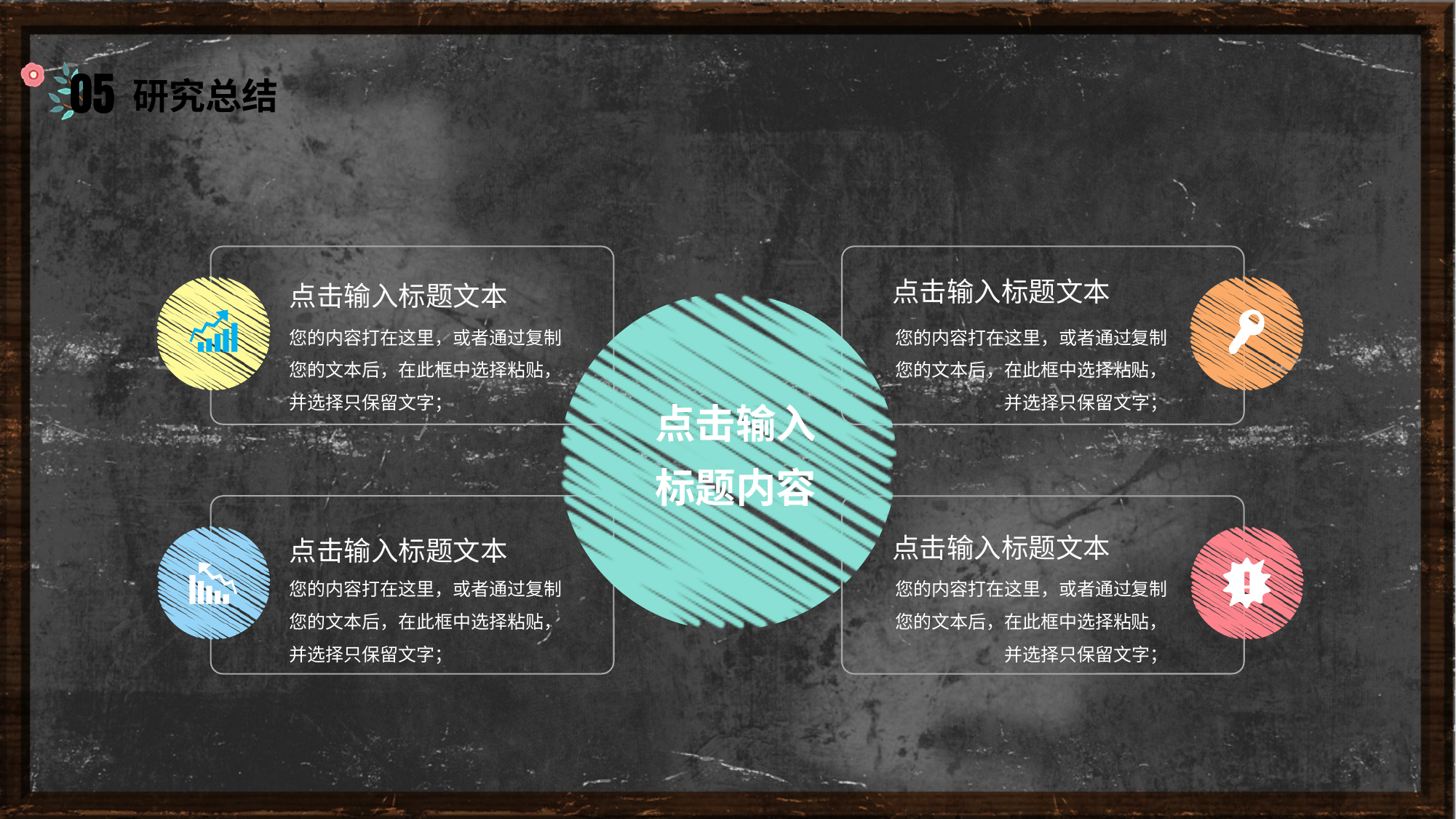

05
研究总结

点击输入标题文本
点击输入标题文本

您的内容打在这里，或者通过复制您的文本后，在此框中选择粘贴，并选择只保留文字；
您的内容打在这里，或者通过复制您的文本后，在此框中选择粘贴，并选择只保留文字；
点击输入
标题内容

点击输入标题文本
点击输入标题文本

您的内容打在这里，或者通过复制您的文本后，在此框中选择粘贴，并选择只保留文字；
您的内容打在这里，或者通过复制您的文本后，在此框中选择粘贴，并选择只保留文字；